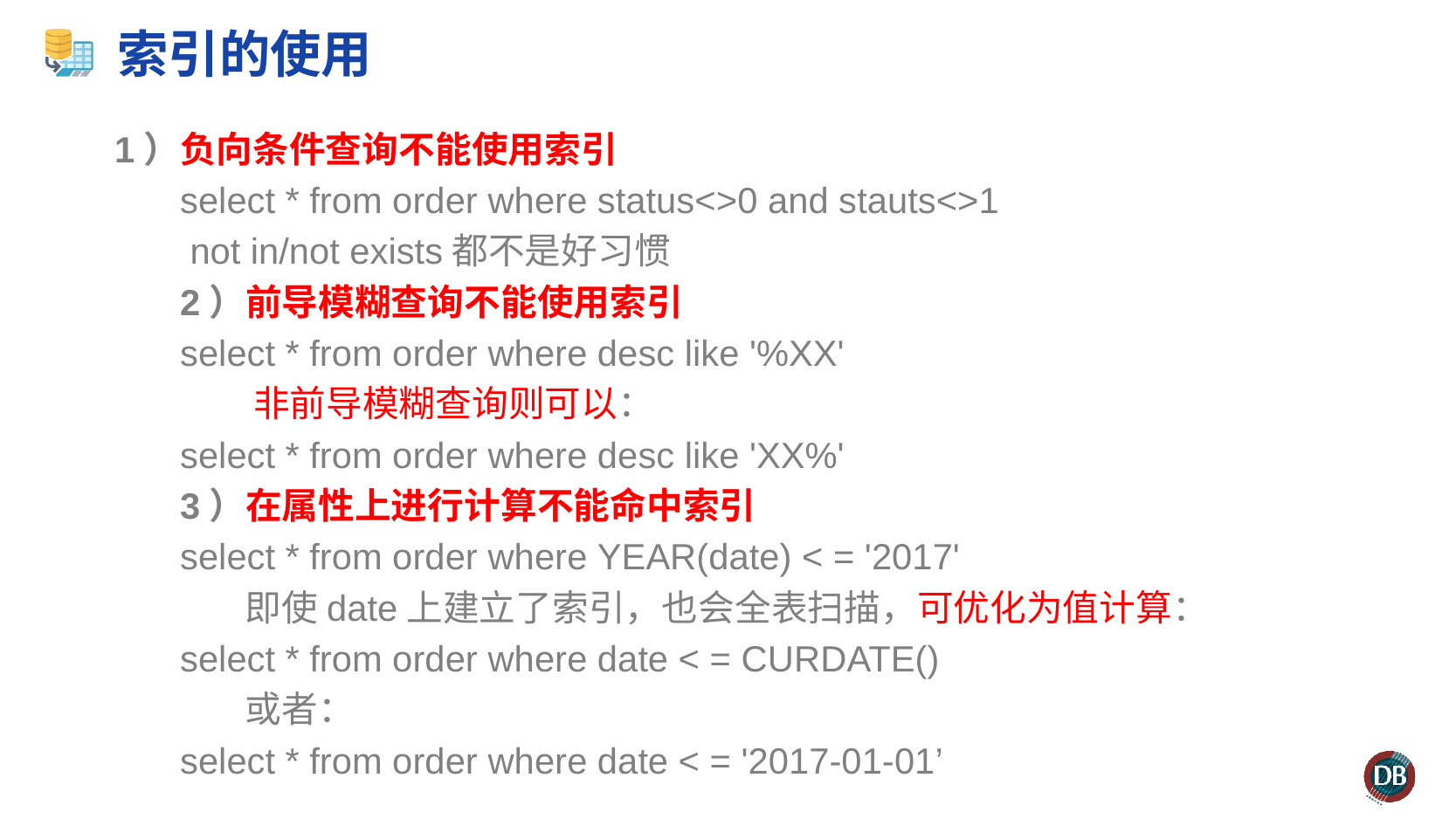

# 索引的使用
1）负向条件查询不能使用索引
select * from order where status<>0 and stauts<>1
 not in/not exists都不是好习惯
2）前导模糊查询不能使用索引
select * from order where desc like '%XX'
        非前导模糊查询则可以：
select * from order where desc like 'XX%'
3）在属性上进行计算不能命中索引
select * from order where YEAR(date) < = '2017'
       即使date上建立了索引，也会全表扫描，可优化为值计算：
select * from order where date < = CURDATE()
       或者：
select * from order where date < = '2017-01-01’